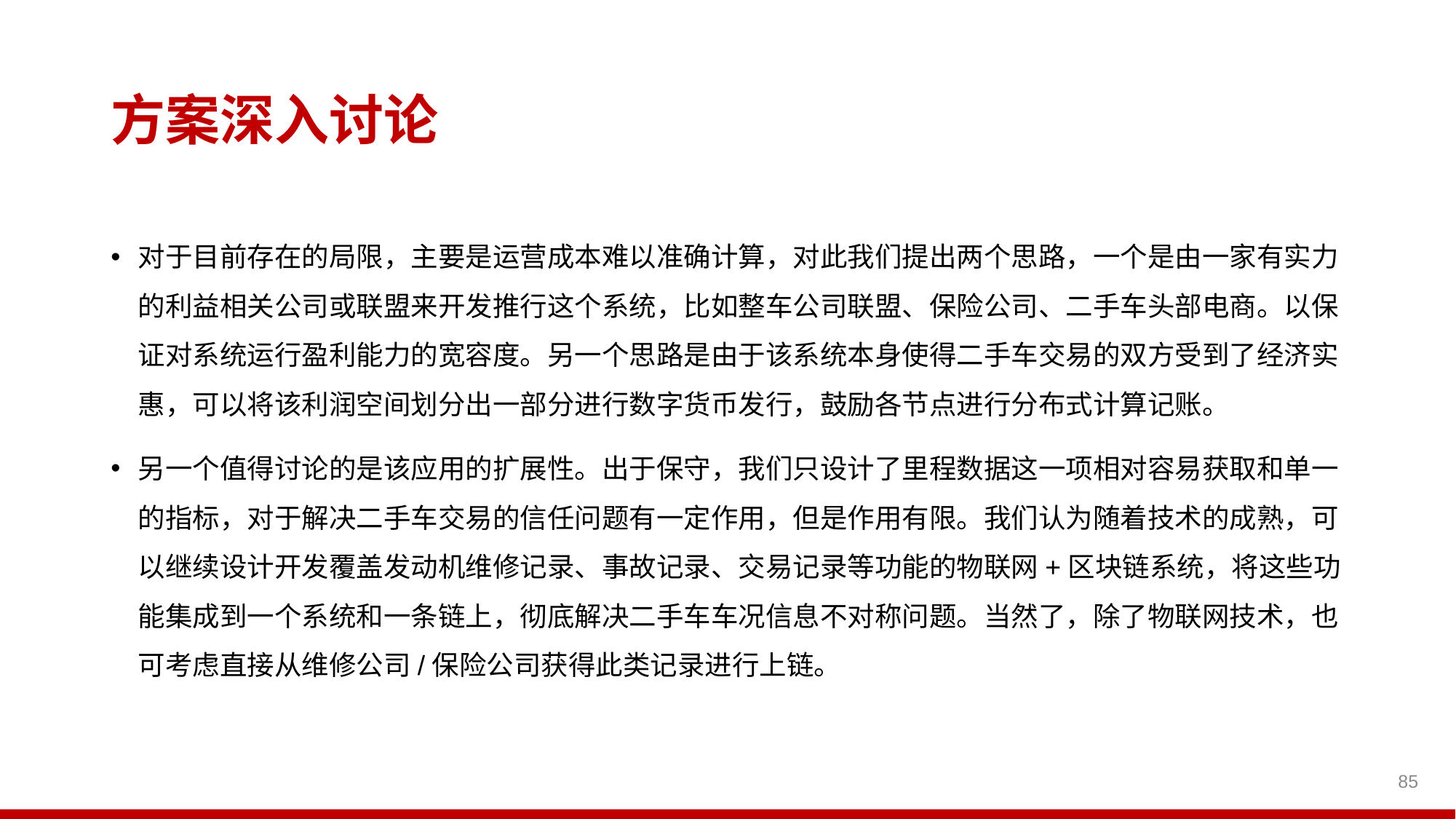

方案深入讨论
对于目前存在的局限，主要是运营成本难以准确计算，对此我们提出两个思路，一个是由一家有实力的利益相关公司或联盟来开发推行这个系统，比如整车公司联盟、保险公司、二手车头部电商。以保证对系统运行盈利能力的宽容度。另一个思路是由于该系统本身使得二手车交易的双方受到了经济实惠，可以将该利润空间划分出一部分进行数字货币发行，鼓励各节点进行分布式计算记账。
另一个值得讨论的是该应用的扩展性。出于保守，我们只设计了里程数据这一项相对容易获取和单一的指标，对于解决二手车交易的信任问题有一定作用，但是作用有限。我们认为随着技术的成熟，可以继续设计开发覆盖发动机维修记录、事故记录、交易记录等功能的物联网+区块链系统，将这些功能集成到一个系统和一条链上，彻底解决二手车车况信息不对称问题。当然了，除了物联网技术，也可考虑直接从维修公司/保险公司获得此类记录进行上链。
85